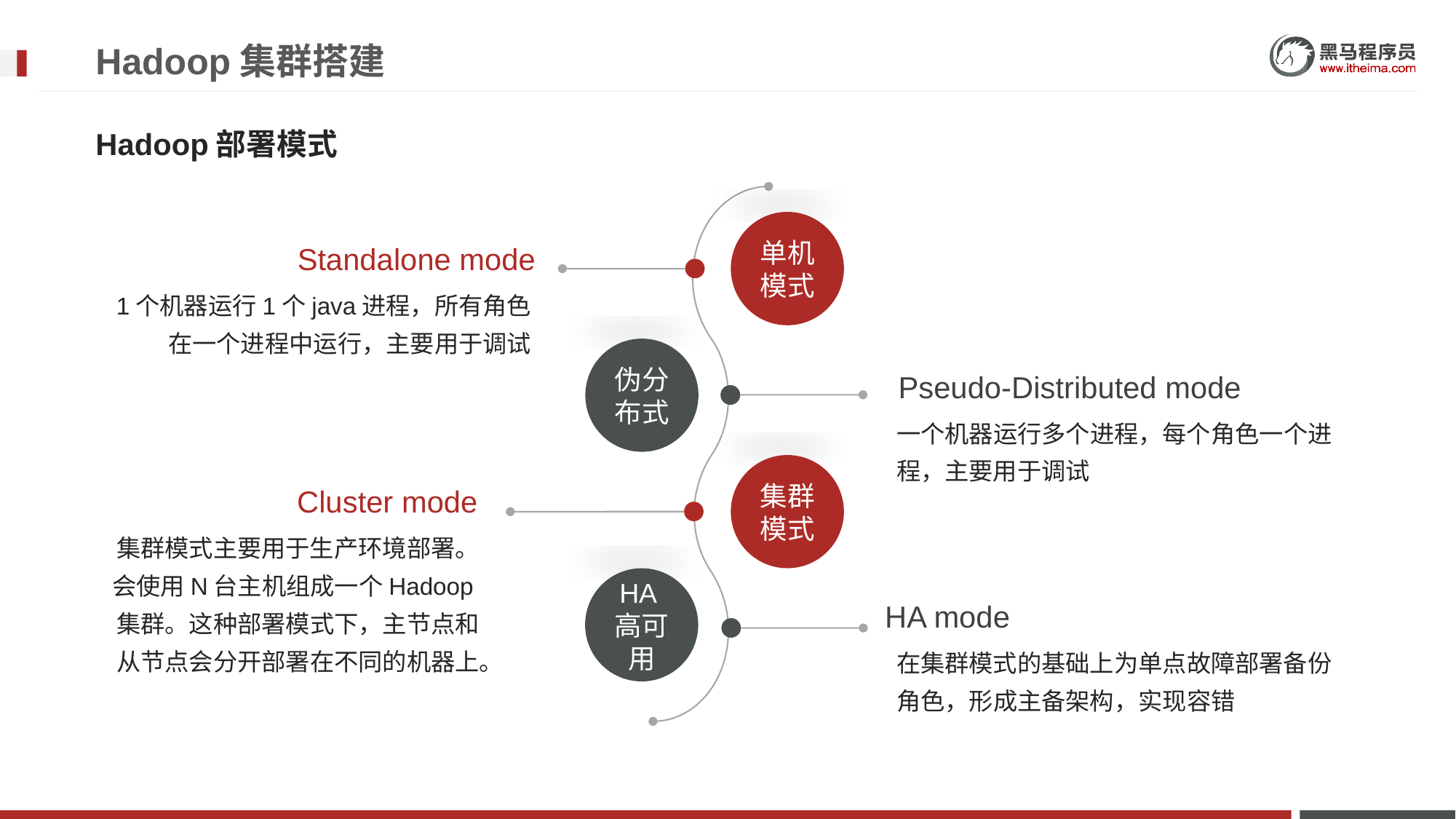

# Hadoop集群搭建
Hadoop部署模式

单机模式
Standalone mode

1个机器运行1个java进程，所有角色在一个进程中运行，主要用于调试
伪分布式
Pseudo-Distributed mode

一个机器运行多个进程，每个角色一个进程，主要用于调试
集群模式
Cluster mode

集群模式主要用于生产环境部署。会使用N台主机组成一个Hadoop集群。这种部署模式下，主节点和从节点会分开部署在不同的机器上。
HA高可用
HA mode

在集群模式的基础上为单点故障部署备份角色，形成主备架构，实现容错